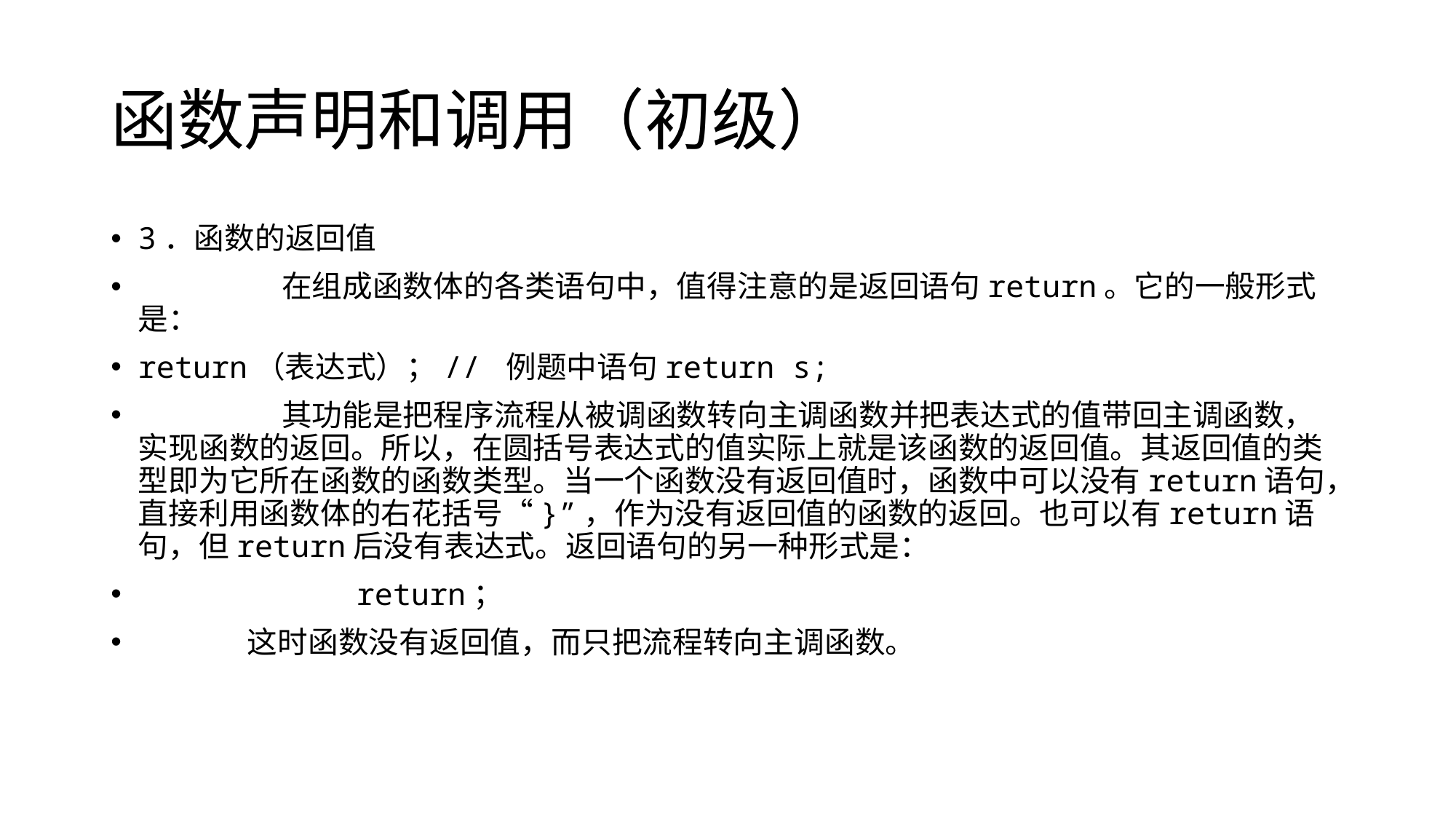

# 函数声明和调用（初级）
3．函数的返回值
	    在组成函数体的各类语句中，值得注意的是返回语句return。它的一般形式是：
return（表达式）；// 例题中语句return s;
	    其功能是把程序流程从被调函数转向主调函数并把表达式的值带回主调函数，实现函数的返回。所以，在圆括号表达式的值实际上就是该函数的返回值。其返回值的类型即为它所在函数的函数类型。当一个函数没有返回值时，函数中可以没有return语句，直接利用函数体的右花括号“}”，作为没有返回值的函数的返回。也可以有return语句，但return后没有表达式。返回语句的另一种形式是：
		return；
	这时函数没有返回值，而只把流程转向主调函数。